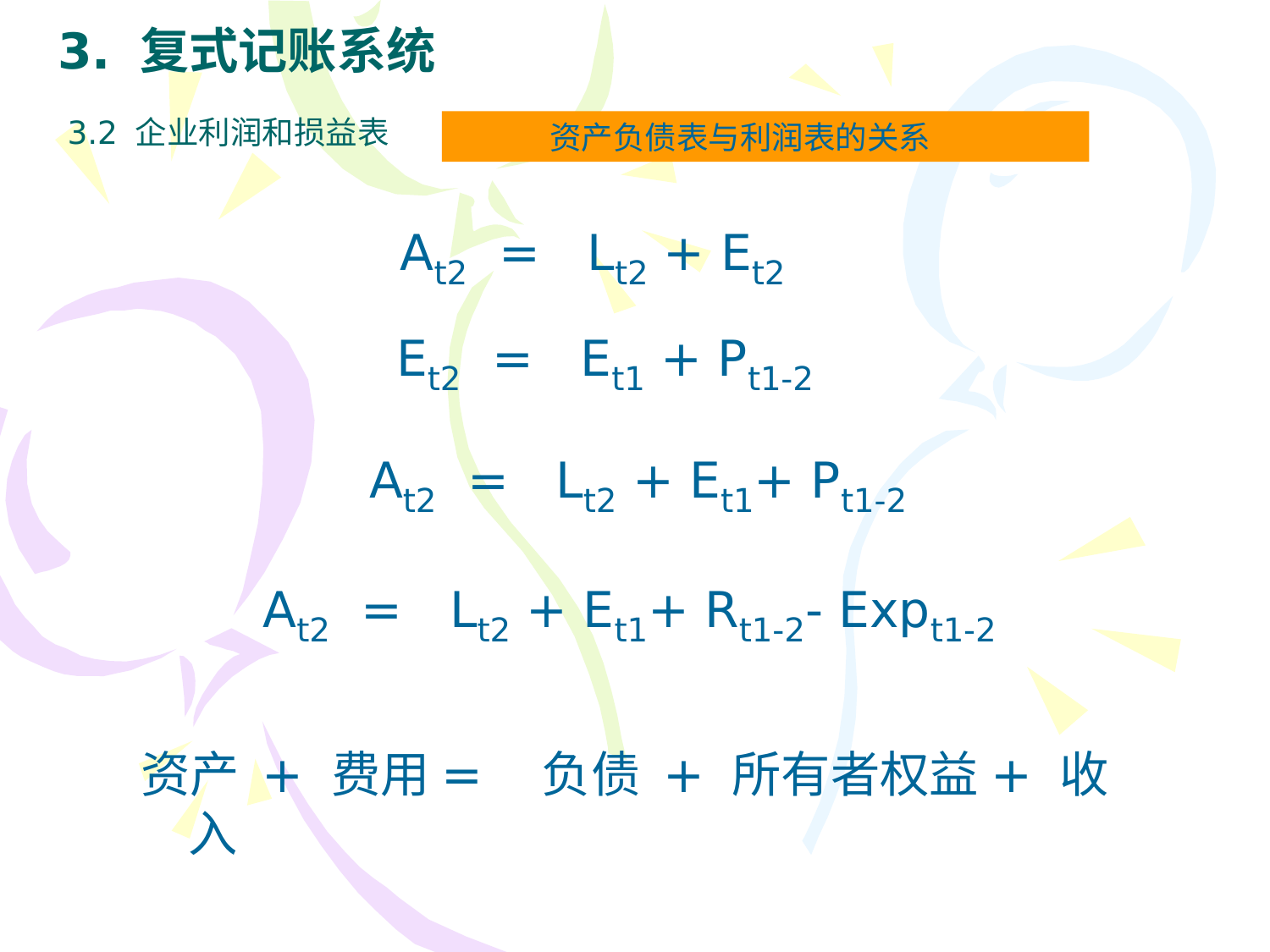

# 3. 复式记账系统
3.2 企业利润和损益表
资产负债表与利润表的关系
At2  =   Lt2 + Et2
Et2  =   Et1 + Pt1-2
At2  =   Lt2 + Et1+ Pt1-2
At2  =   Lt2 + Et1+ Rt1-2- Expt1-2

资产 + 费用=   负债 + 所有者权益+ 收入
22